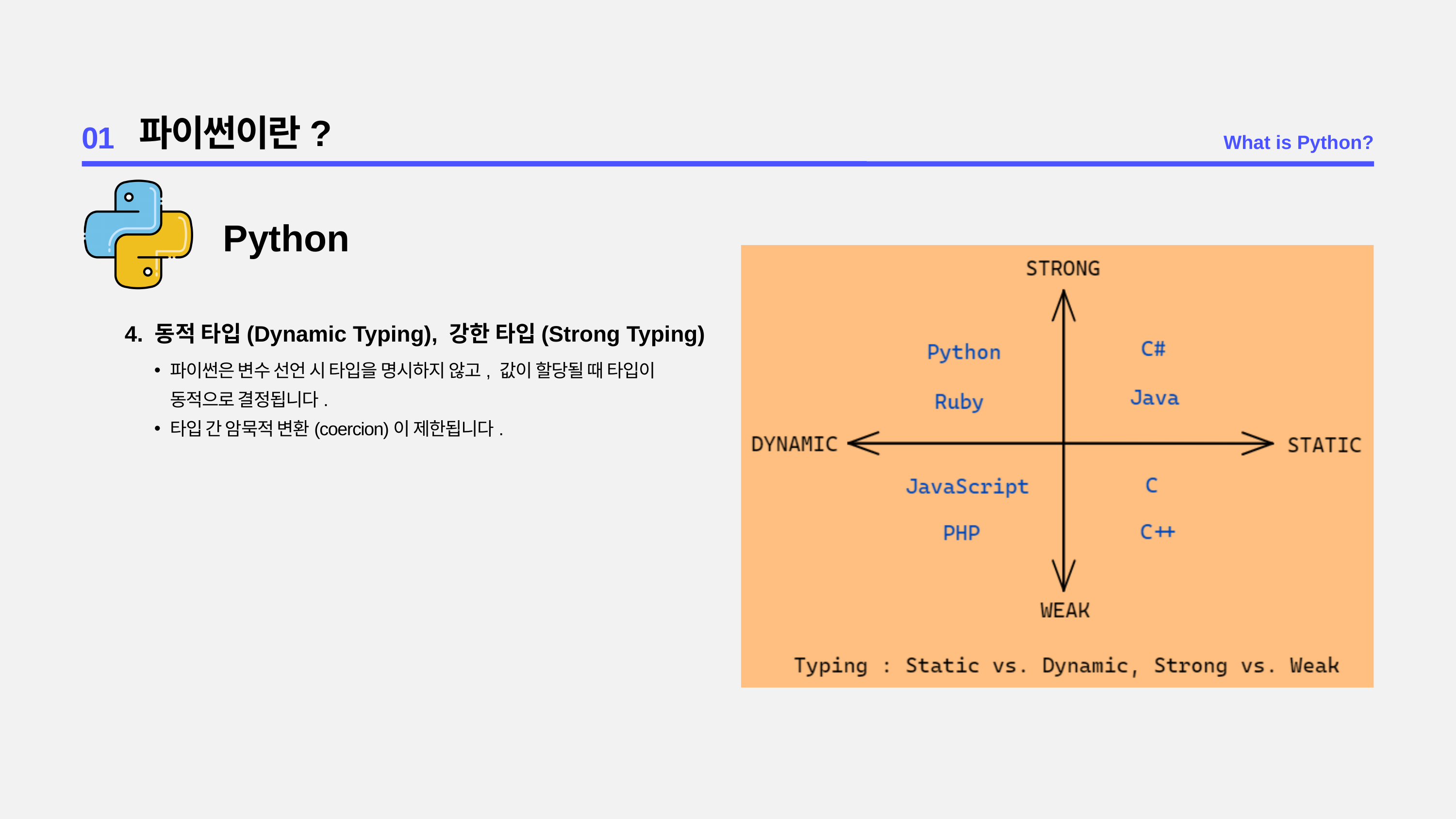

01
파이썬이란?
What is Python?

Python

4. 동적 타입(Dynamic Typing), 강한 타입(Strong Typing)
파이썬은 변수 선언 시 타입을 명시하지 않고, 값이 할당될 때 타입이 동적으로 결정됩니다.
타입 간 암묵적 변환(coercion)이 제한됩니다.